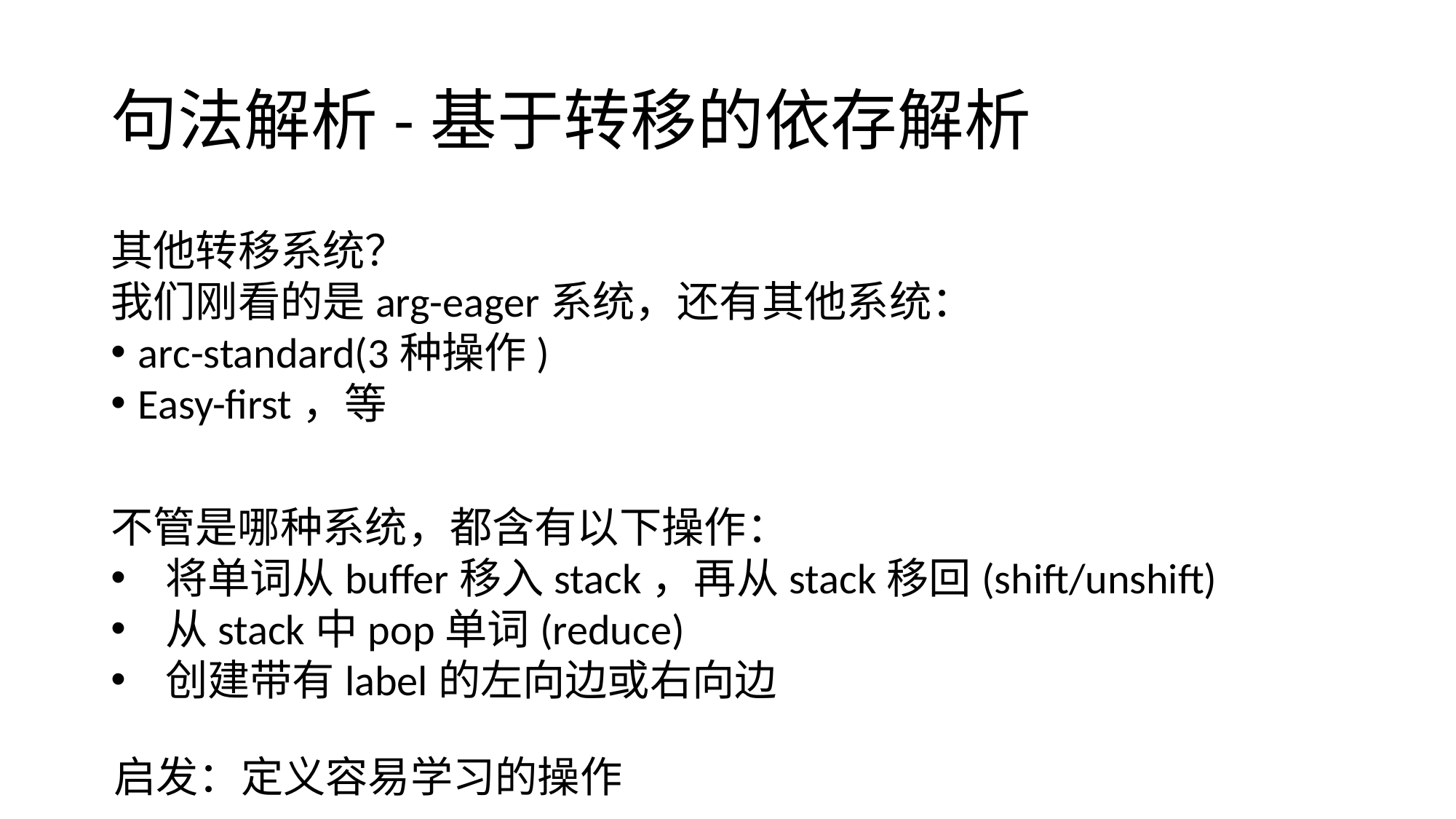

# 句法解析-基于转移的依存解析
其他转移系统？
我们刚看的是arg-eager系统，还有其他系统：
arc-standard(3种操作)
Easy-first，等
不管是哪种系统，都含有以下操作：
将单词从buffer移入stack，再从stack移回(shift/unshift)
从stack中pop单词(reduce)
创建带有label的左向边或右向边
启发：定义容易学习的操作